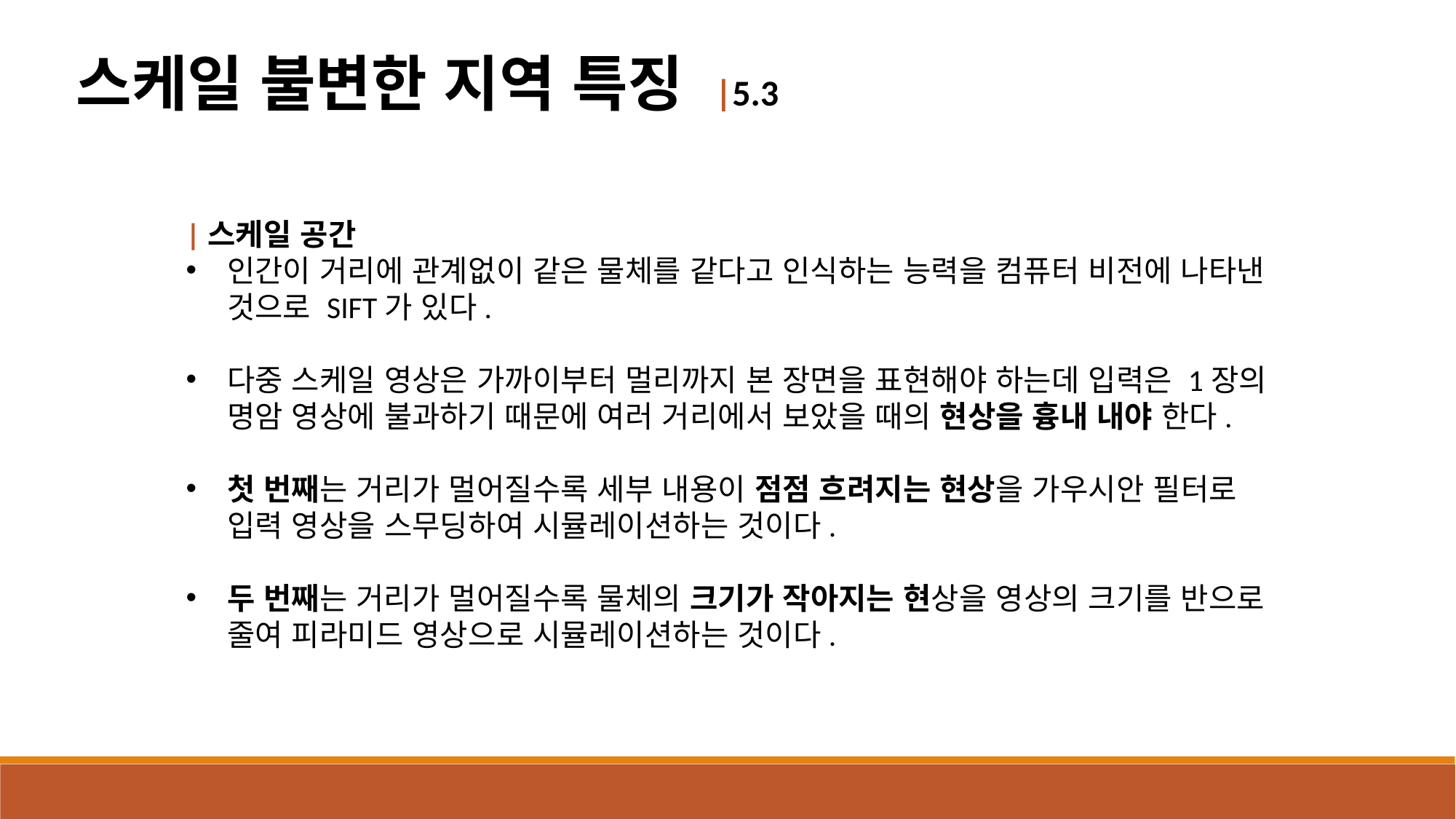

스케일 불변한 지역 특징 |5.3
|스케일 공간
인간이 거리에 관계없이 같은 물체를 같다고 인식하는 능력을 컴퓨터 비전에 나타낸 것으로 SIFT가 있다.

다중 스케일 영상은 가까이부터 멀리까지 본 장면을 표현해야 하는데 입력은 1장의 명암 영상에 불과하기 때문에 여러 거리에서 보았을 때의 현상을 흉내 내야 한다.

첫 번째는 거리가 멀어질수록 세부 내용이 점점 흐려지는 현상을 가우시안 필터로 입력 영상을 스무딩하여 시뮬레이션하는 것이다.

두 번째는 거리가 멀어질수록 물체의 크기가 작아지는 현상을 영상의 크기를 반으로 줄여 피라미드 영상으로 시뮬레이션하는 것이다.